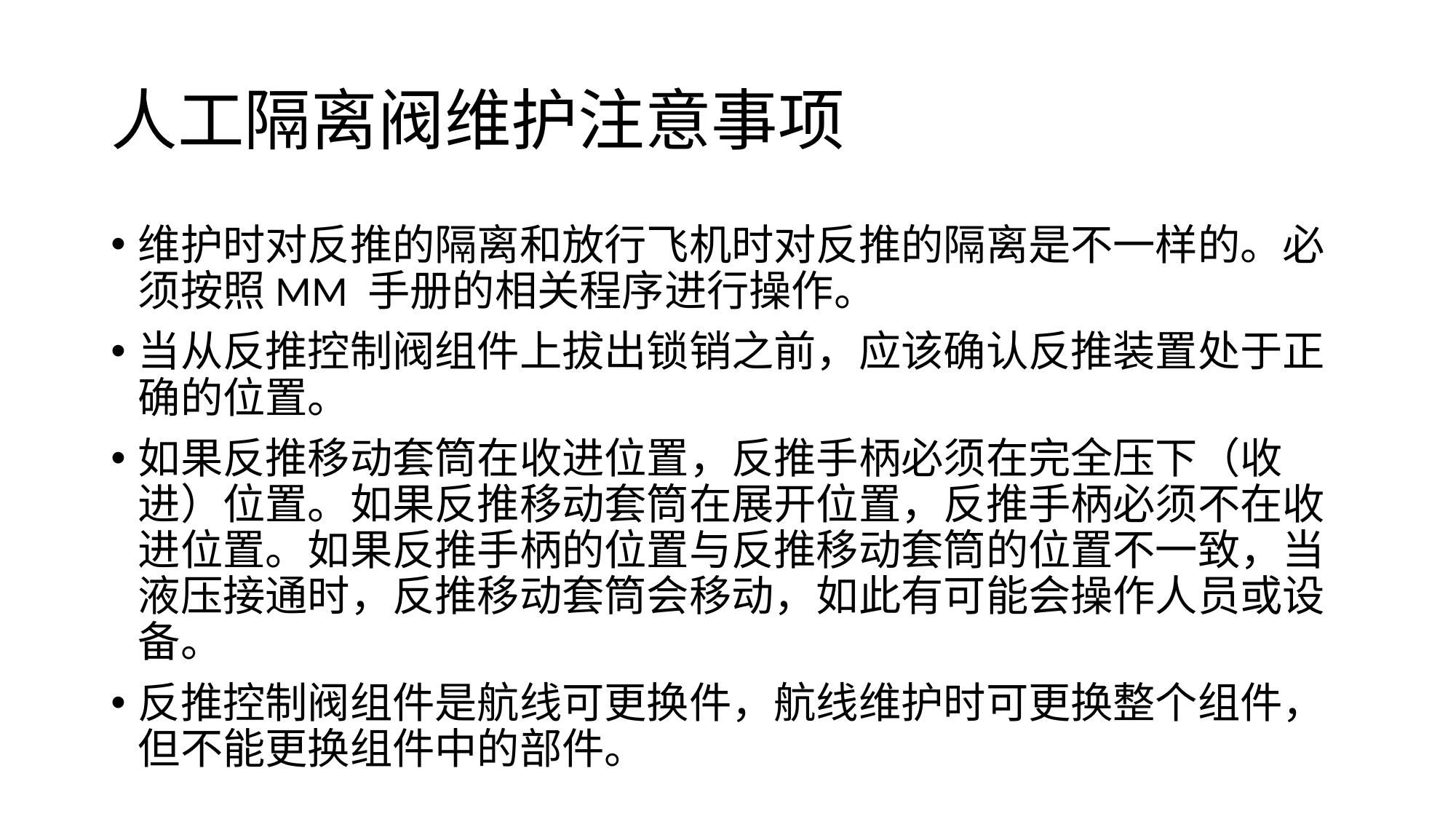

# 人工隔离阀维护注意事项
维护时对反推的隔离和放行飞机时对反推的隔离是不一样的。必须按照MM 手册的相关程序进行操作。
当从反推控制阀组件上拔出锁销之前，应该确认反推装置处于正确的位置。
如果反推移动套筒在收进位置，反推手柄必须在完全压下（收进）位置。如果反推移动套筒在展开位置，反推手柄必须不在收进位置。如果反推手柄的位置与反推移动套筒的位置不一致，当液压接通时，反推移动套筒会移动，如此有可能会操作人员或设备。
反推控制阀组件是航线可更换件，航线维护时可更换整个组件，但不能更换组件中的部件。